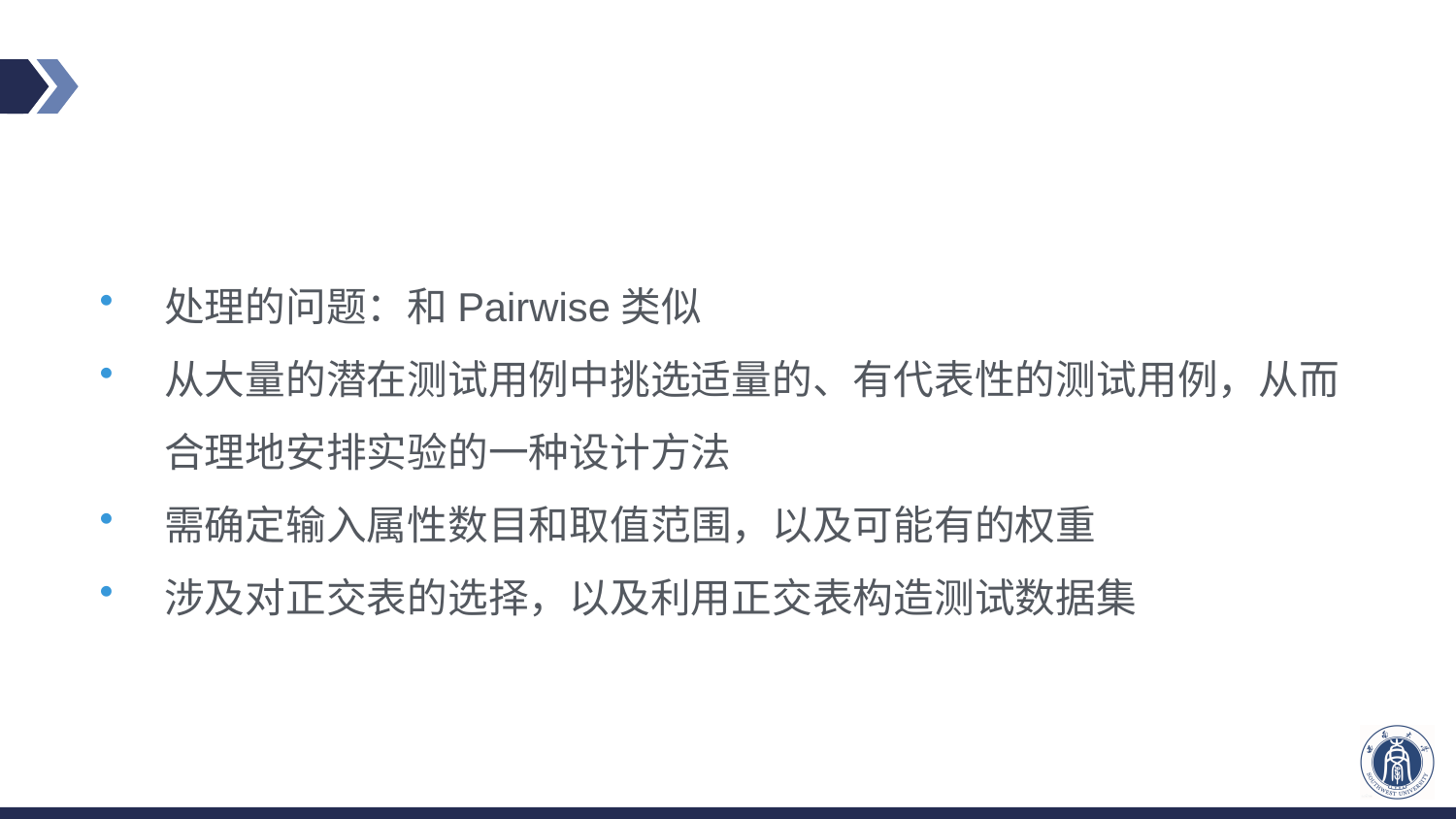

#
处理的问题：和Pairwise类似
从大量的潜在测试用例中挑选适量的、有代表性的测试用例，从而合理地安排实验的一种设计方法
需确定输入属性数目和取值范围，以及可能有的权重
涉及对正交表的选择，以及利用正交表构造测试数据集